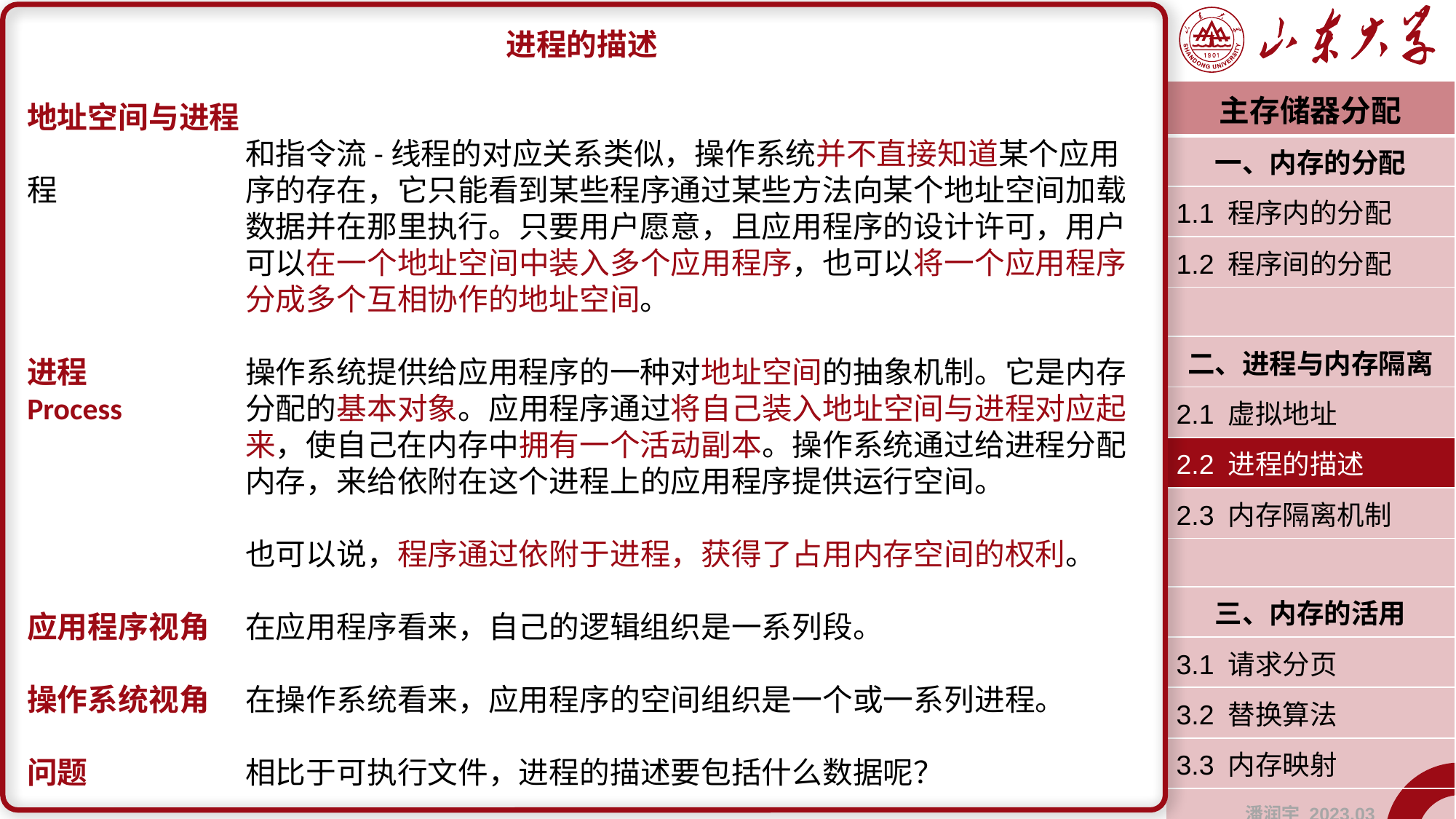

进程的描述

地址空间与进程
		和指令流-线程的对应关系类似，操作系统并不直接知道某个应用程		序的存在，它只能看到某些程序通过某些方法向某个地址空间加载		数据并在那里执行。只要用户愿意，且应用程序的设计许可，用户		可以在一个地址空间中装入多个应用程序，也可以将一个应用程序		分成多个互相协作的地址空间。

进程		操作系统提供给应用程序的一种对地址空间的抽象机制。它是内存Process		分配的基本对象。应用程序通过将自己装入地址空间与进程对应起		来，使自己在内存中拥有一个活动副本。操作系统通过给进程分配		内存，来给依附在这个进程上的应用程序提供运行空间。

		也可以说，程序通过依附于进程，获得了占用内存空间的权利。

应用程序视角	在应用程序看来，自己的逻辑组织是一系列段。

操作系统视角	在操作系统看来，应用程序的空间组织是一个或一系列进程。

问题		相比于可执行文件，进程的描述要包括什么数据呢？
| 主存储器分配 |
| --- |
| 一、内存的分配 |
| 1.1 程序内的分配 |
| 1.2 程序间的分配 |
|  |
| 二、进程与内存隔离 |
| 2.1 虚拟地址 |
| 2.2 进程的描述 |
| 2.3 内存隔离机制 |
|  |
| 三、内存的活用 |
| 3.1 请求分页 |
| 3.2 替换算法 |
| 3.3 内存映射 |
| 潘润宇 2023.03 |